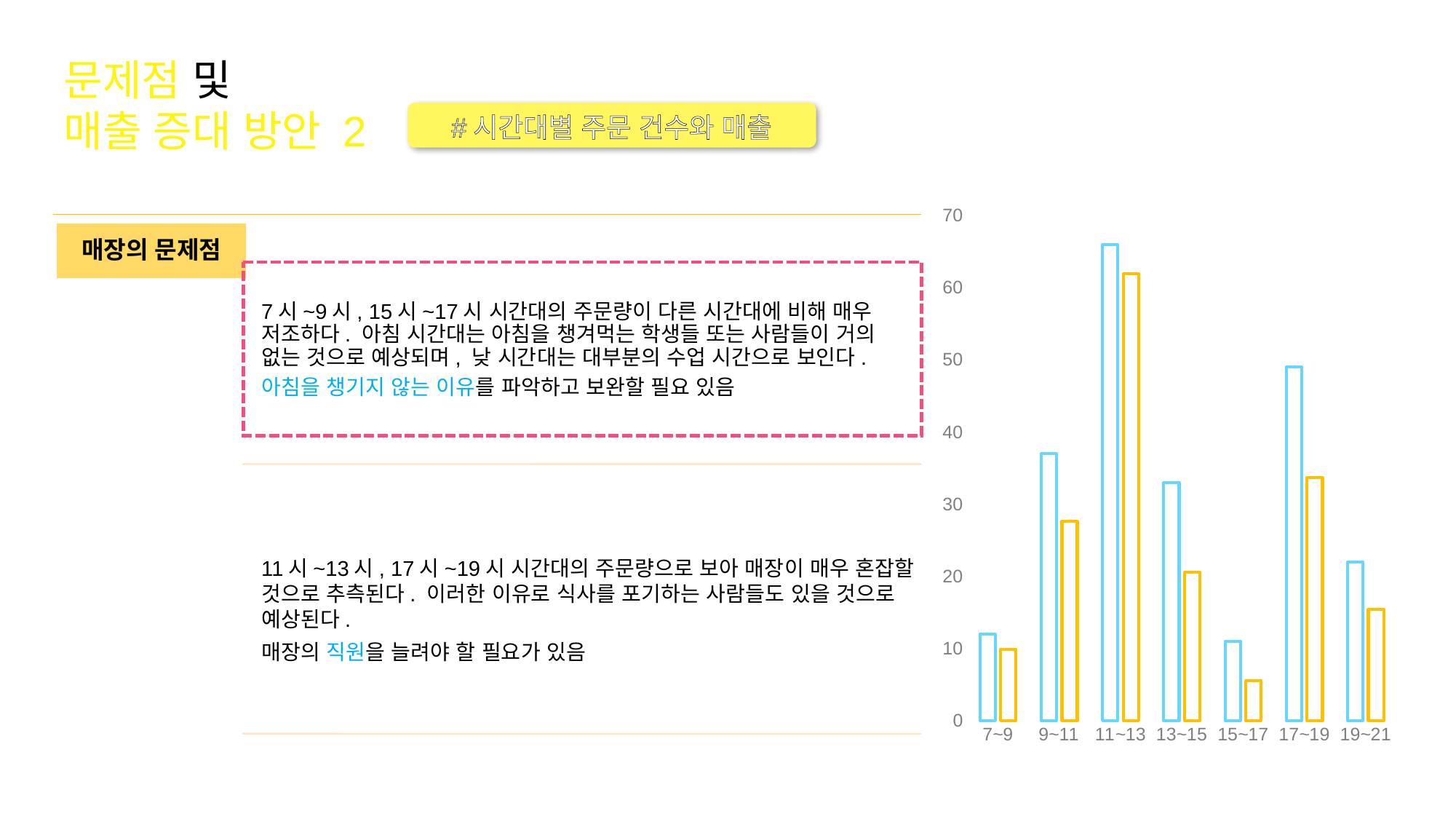

문제점 및
매출 증대 방안 2

#시간대별 주문 건수와 매출

### Chart

| Category | 주문 건수 | 매출(만 원) |
|---|---|---|
| 7~9 | 12.0 | 9.9 |
| 9~11 | 37.0 | 27.65 |
| 11~13 | 66.0 | 61.95 |
| 13~15 | 33.0 | 20.55 |
| 15~17 | 11.0 | 5.5 |
| 17~19 | 49.0 | 33.7 |
| 19~21 | 22.0 | 15.4 |
매장의 문제점
7시~9시, 15시~17시 시간대의 주문량이 다른 시간대에 비해 매우 저조하다. 아침 시간대는 아침을 챙겨먹는 학생들 또는 사람들이 거의 없는 것으로 예상되며, 낮 시간대는 대부분의 수업 시간으로 보인다.
아침을 챙기지 않는 이유를 파악하고 보완할 필요 있음
11시~13시, 17시~19시 시간대의 주문량으로 보아 매장이 매우 혼잡할 것으로 추측된다. 이러한 이유로 식사를 포기하는 사람들도 있을 것으로 예상된다.
매장의 직원을 늘려야 할 필요가 있음